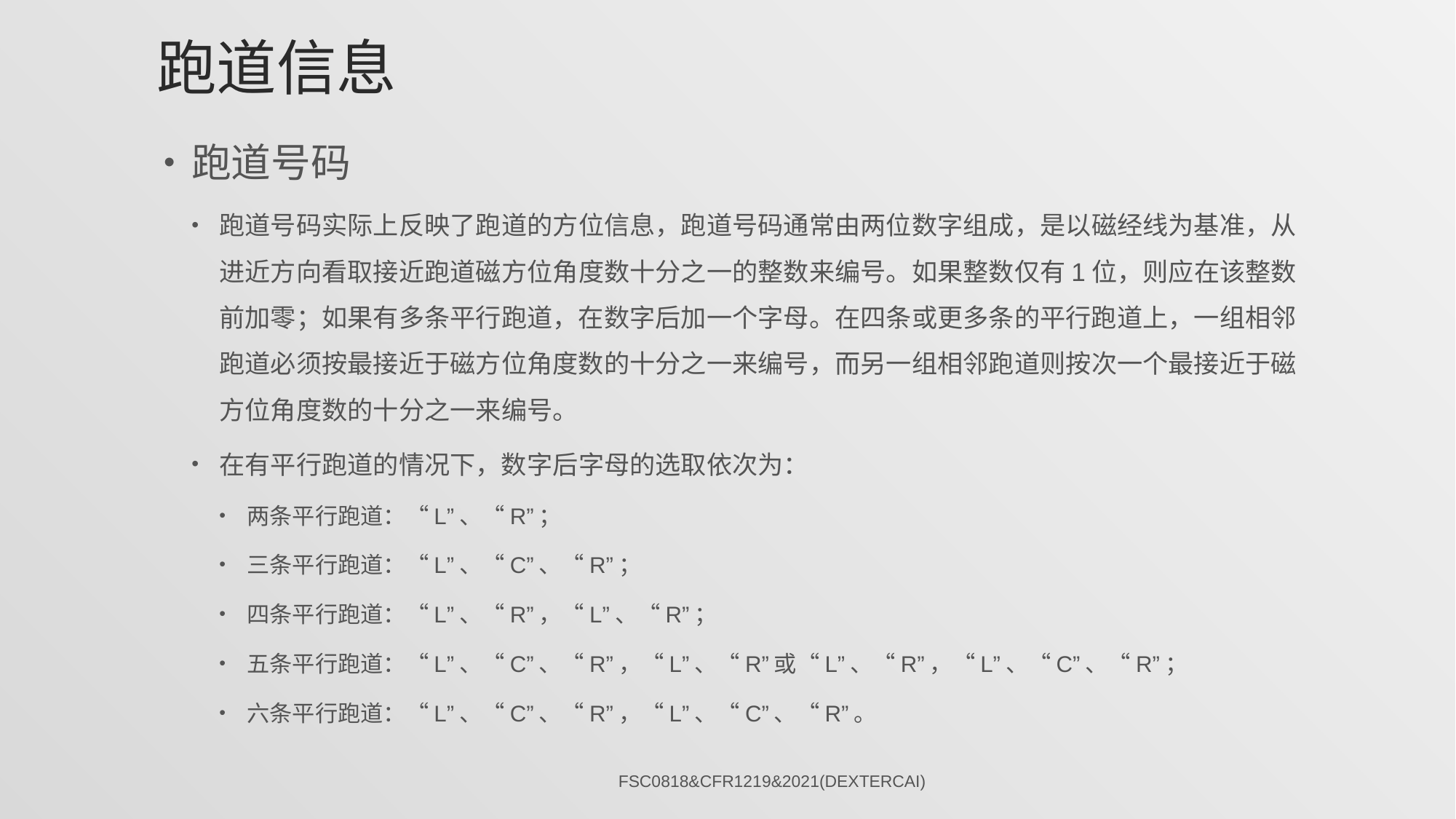

# 跑道信息
跑道号码
跑道号码实际上反映了跑道的方位信息，跑道号码通常由两位数字组成，是以磁经线为基准，从进近方向看取接近跑道磁方位角度数十分之一的整数来编号。如果整数仅有1位，则应在该整数前加零；如果有多条平行跑道，在数字后加一个字母。在四条或更多条的平行跑道上，一组相邻跑道必须按最接近于磁方位角度数的十分之一来编号，而另一组相邻跑道则按次一个最接近于磁方位角度数的十分之一来编号。
在有平行跑道的情况下，数字后字母的选取依次为：
两条平行跑道：“L”、“R”；
三条平行跑道：“L”、“C”、“R”；
四条平行跑道：“L”、“R”，“L”、“R”；
五条平行跑道：“L”、“C”、“R”，“L”、“R”或“L”、“R”，“L”、“C”、“R”；
六条平行跑道：“L”、“C”、“R”，“L”、“C”、“R”。

FSC0818&CFR1219&2021(DexterCai)